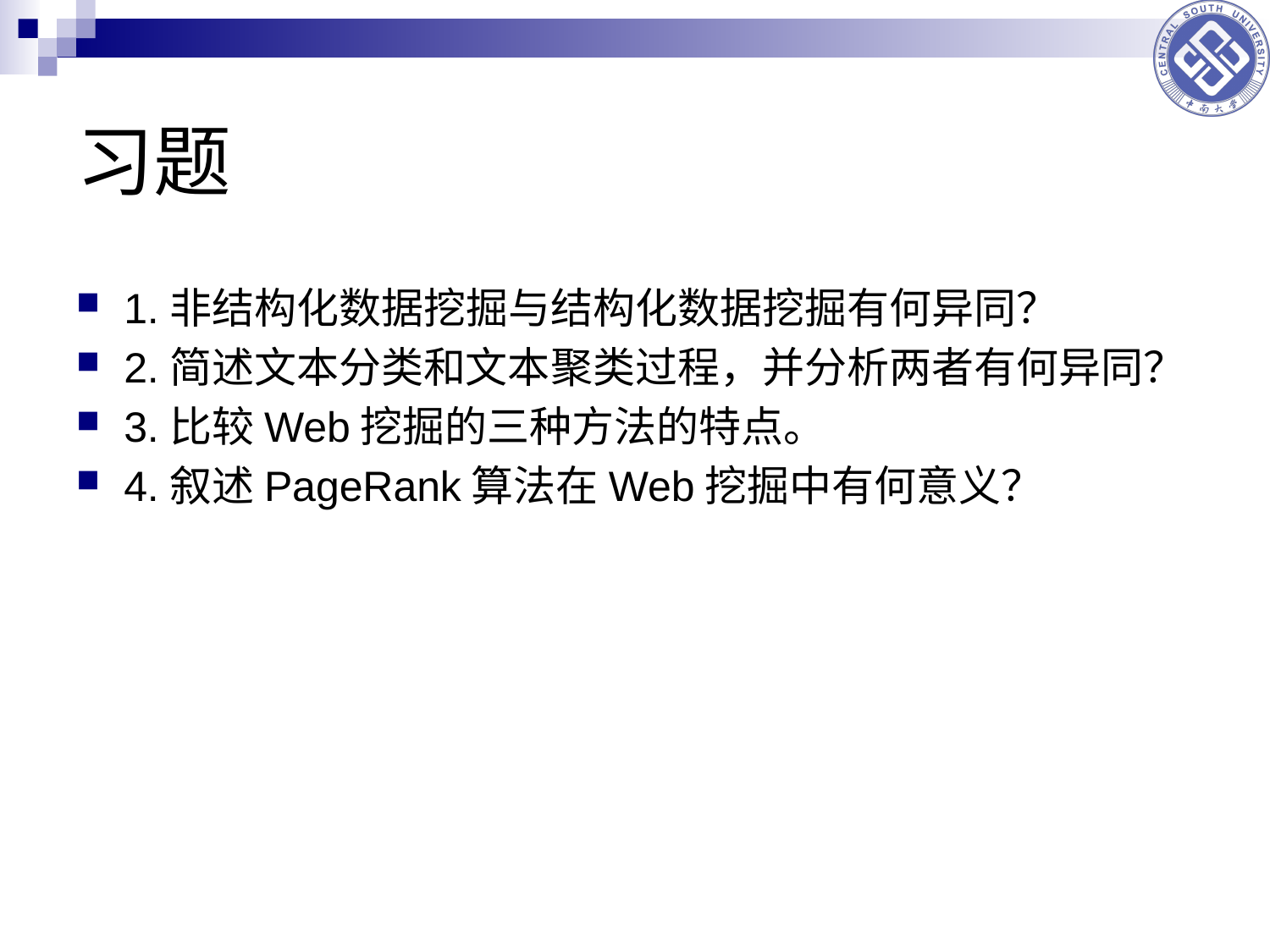

# 习题
1.非结构化数据挖掘与结构化数据挖掘有何异同？
2.简述文本分类和文本聚类过程，并分析两者有何异同？
3.比较Web挖掘的三种方法的特点。
4.叙述PageRank算法在Web挖掘中有何意义？